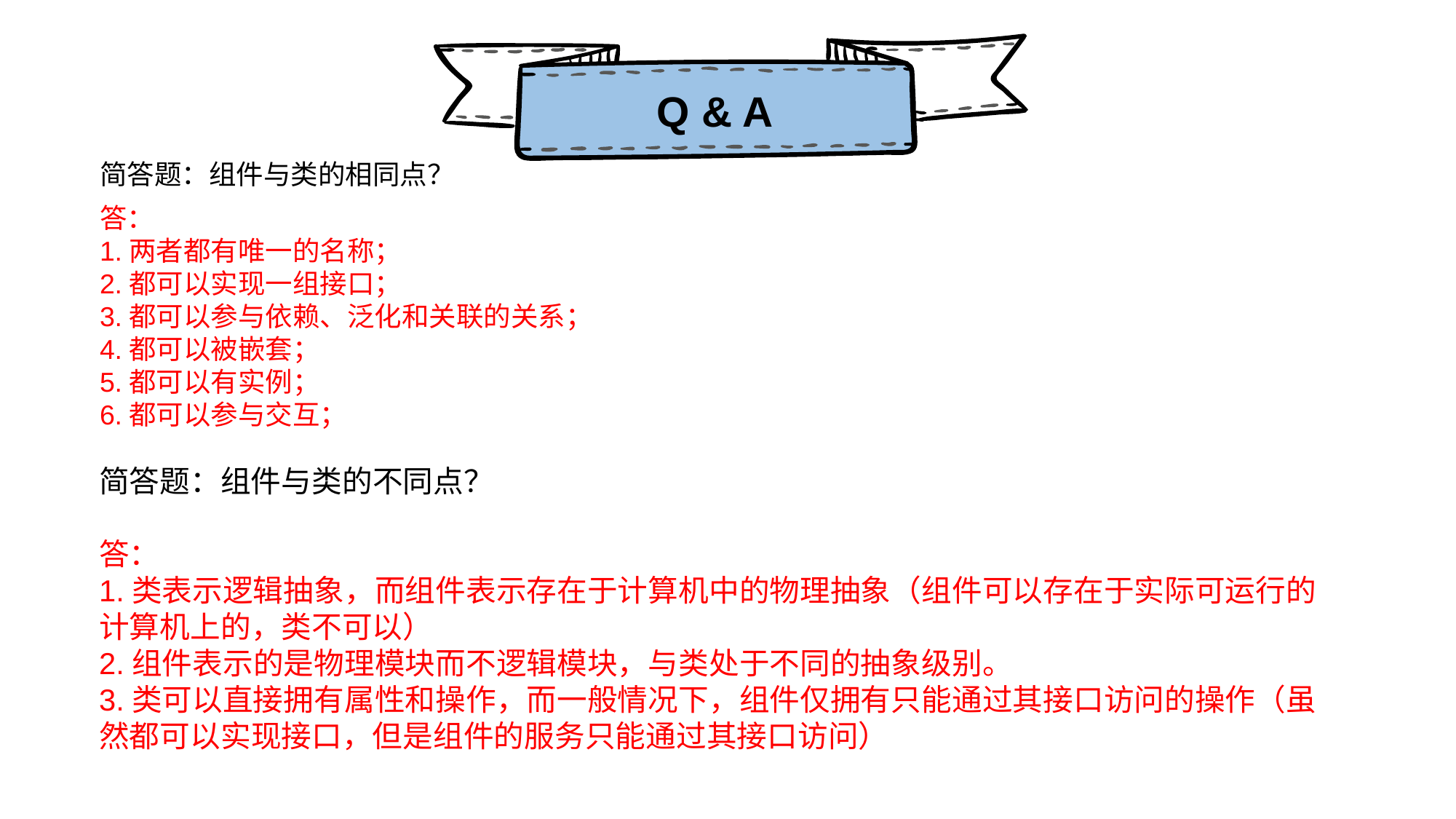

Q & A
简答题：组件与类的相同点？
答：
1.两者都有唯一的名称；
2.都可以实现一组接口；
3.都可以参与依赖、泛化和关联的关系；
4.都可以被嵌套；
5.都可以有实例；
6.都可以参与交互；
简答题：组件与类的不同点？
答：
1.类表示逻辑抽象，而组件表示存在于计算机中的物理抽象（组件可以存在于实际可运行的计算机上的，类不可以）
2.组件表示的是物理模块而不逻辑模块，与类处于不同的抽象级别。
3.类可以直接拥有属性和操作，而一般情况下，组件仅拥有只能通过其接口访问的操作（虽然都可以实现接口，但是组件的服务只能通过其接口访问）